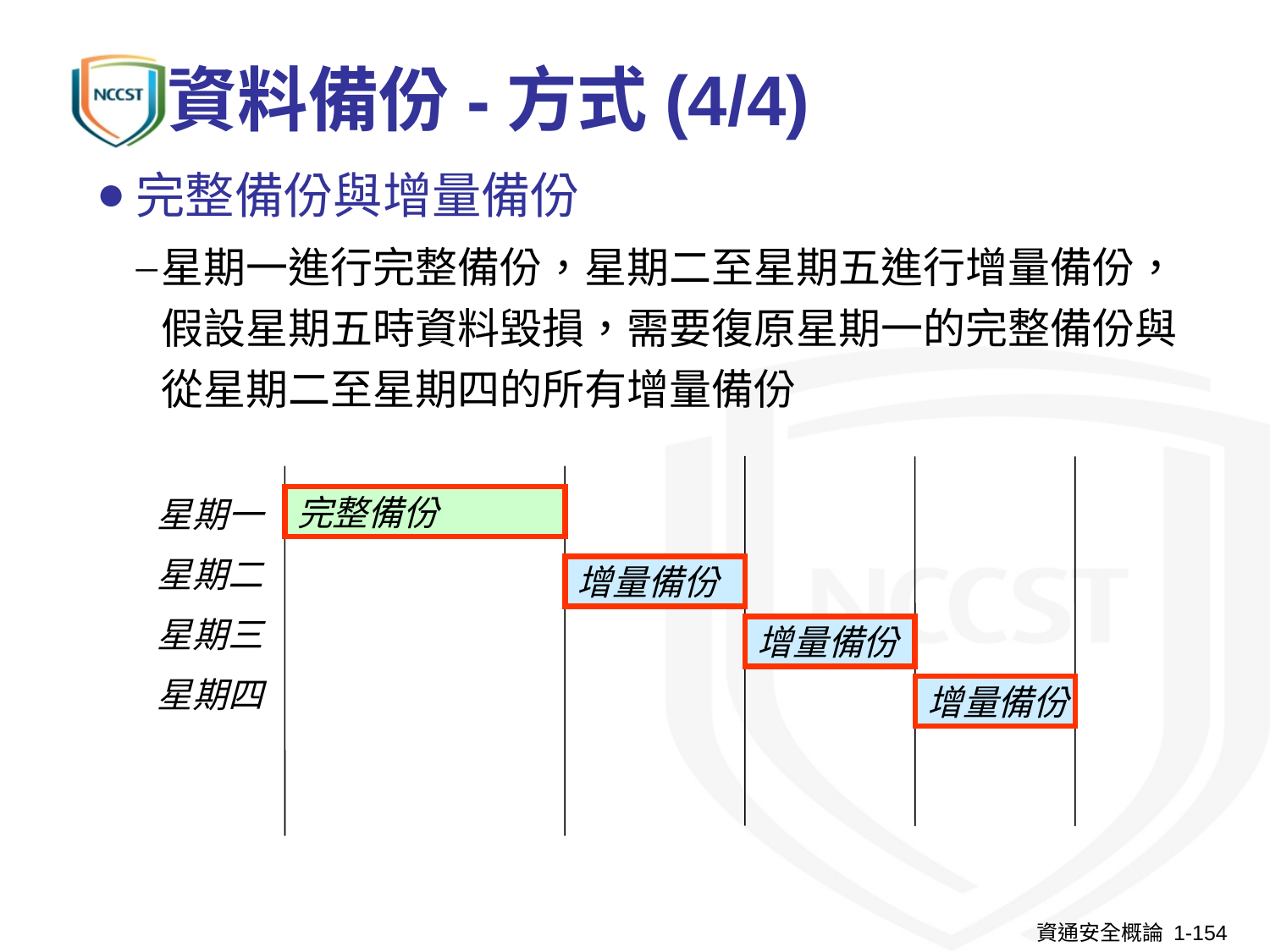

# 資料備份-方式(4/4)
完整備份與增量備份
星期一進行完整備份，星期二至星期五進行增量備份，假設星期五時資料毀損，需要復原星期一的完整備份與從星期二至星期四的所有增量備份

星期一
完整備份

星期二
增量備份

星期三
增量備份

星期四
增量備份